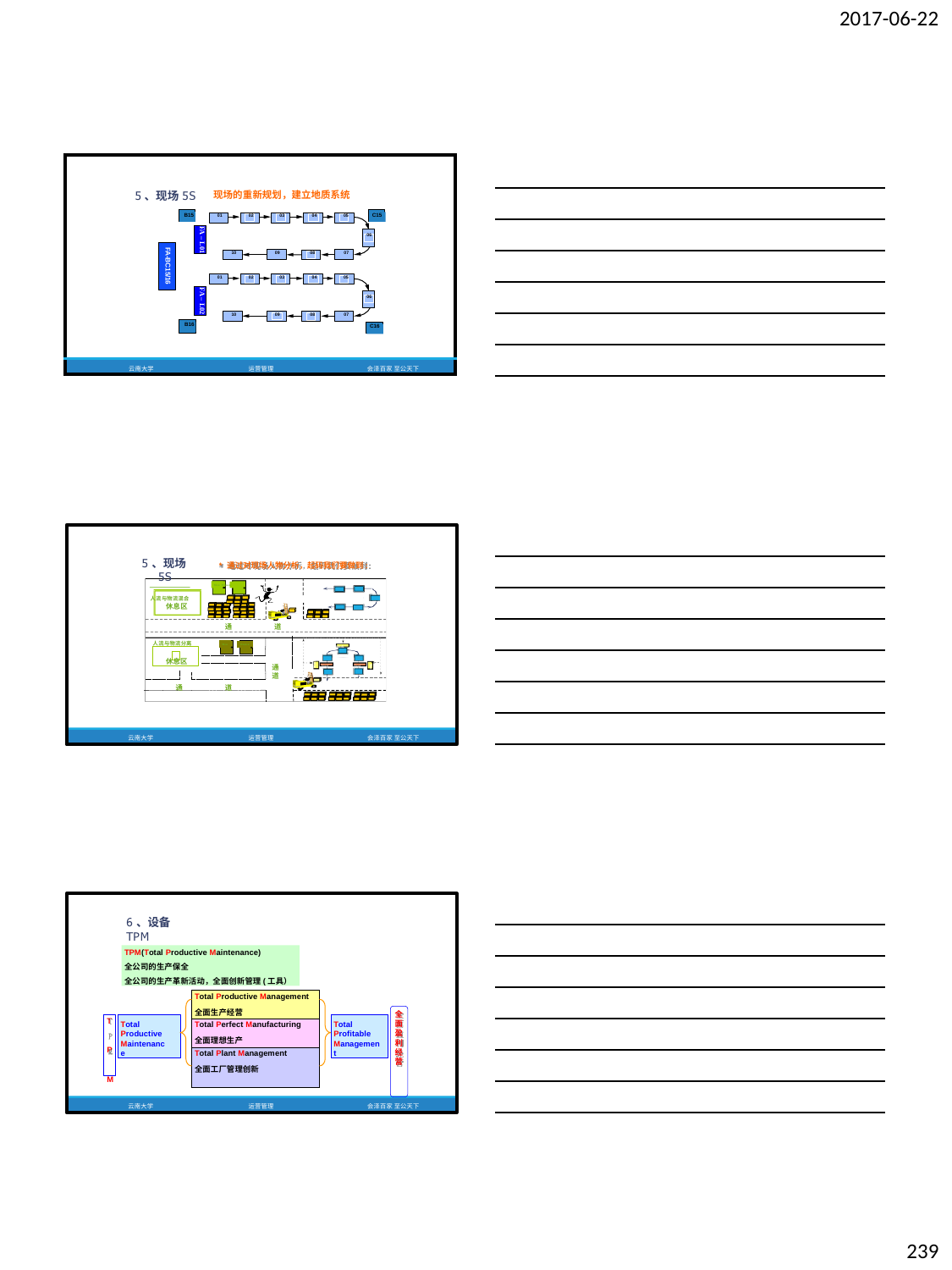

2017-06-22
| 5、现场5S | 现场的重新规划，建立地质系统 |  |
| --- | --- | --- |
| B15 | 01 02 03 04 05 | C15 |
|  |  | 06 |
|  | 10 09 08 07 |  |
|  | 01 02 03 04 05 |  |
|  |  | 06 |
|  | 10 09 08 07 |  |
| B16 |  | C16 |
| 云南大学 | 运营管理 | 会泽百家 至公天下 |

2
3
4
5

FA – L01

6

FA-BC15/16

9
8
7

2
3
4
5

FA – L02

6

9
8
7

5、现场5S
人流与物流混合

* 通过对现场人物分析，起码我们要做到:

Men Women

休息区

通
道

人流与物流分离

Men

Women
Stock

休息区

Stock
通 道
Stock
Feed
Feed

通
道

云南大学
运营管理
会泽百家 至公天下

6、设备TPM

TPM(Total Productive Maintenance)
全公司的生产保全
全公司的生产革新活动，全面创新管理(工具）

| Total Productive Management 全面生产经营 |
| --- |
| Total Perfect Manufacturing 全面理想生产 |
| Total Plant Management 全面工厂管理创新 |

全 面 盈 利 经 营
T  P  M

Total  Productive  Maintenance

Total  Profitable  Management

云南大学
运营管理
会泽百家 至公天下

239